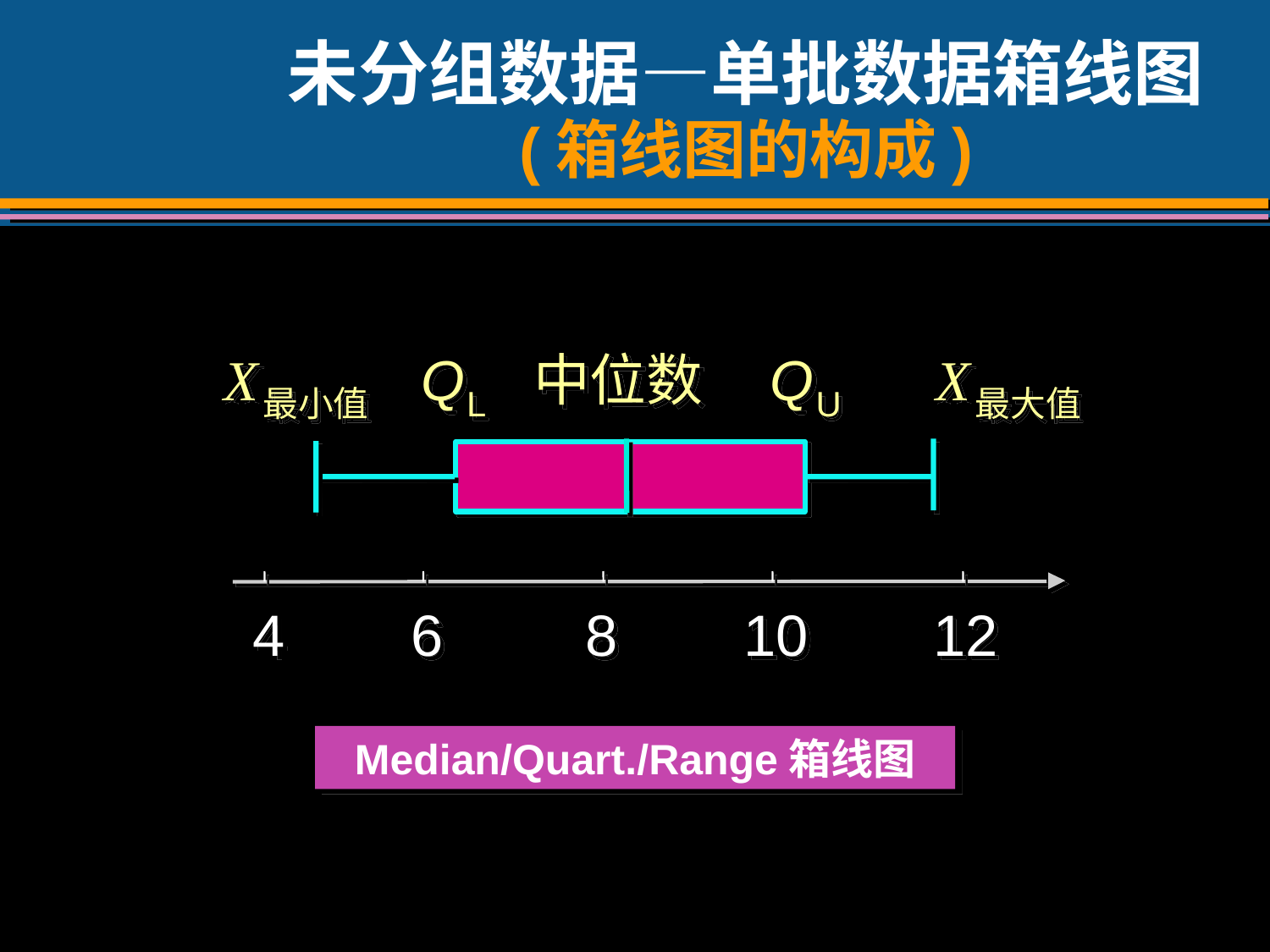

# 未分组数据—单批数据箱线图 (箱线图的构成)

X
最小值
Q
L
中位数
Q
U
X
最大值

4
6
8
10
12

Median/Quart./Range箱线图